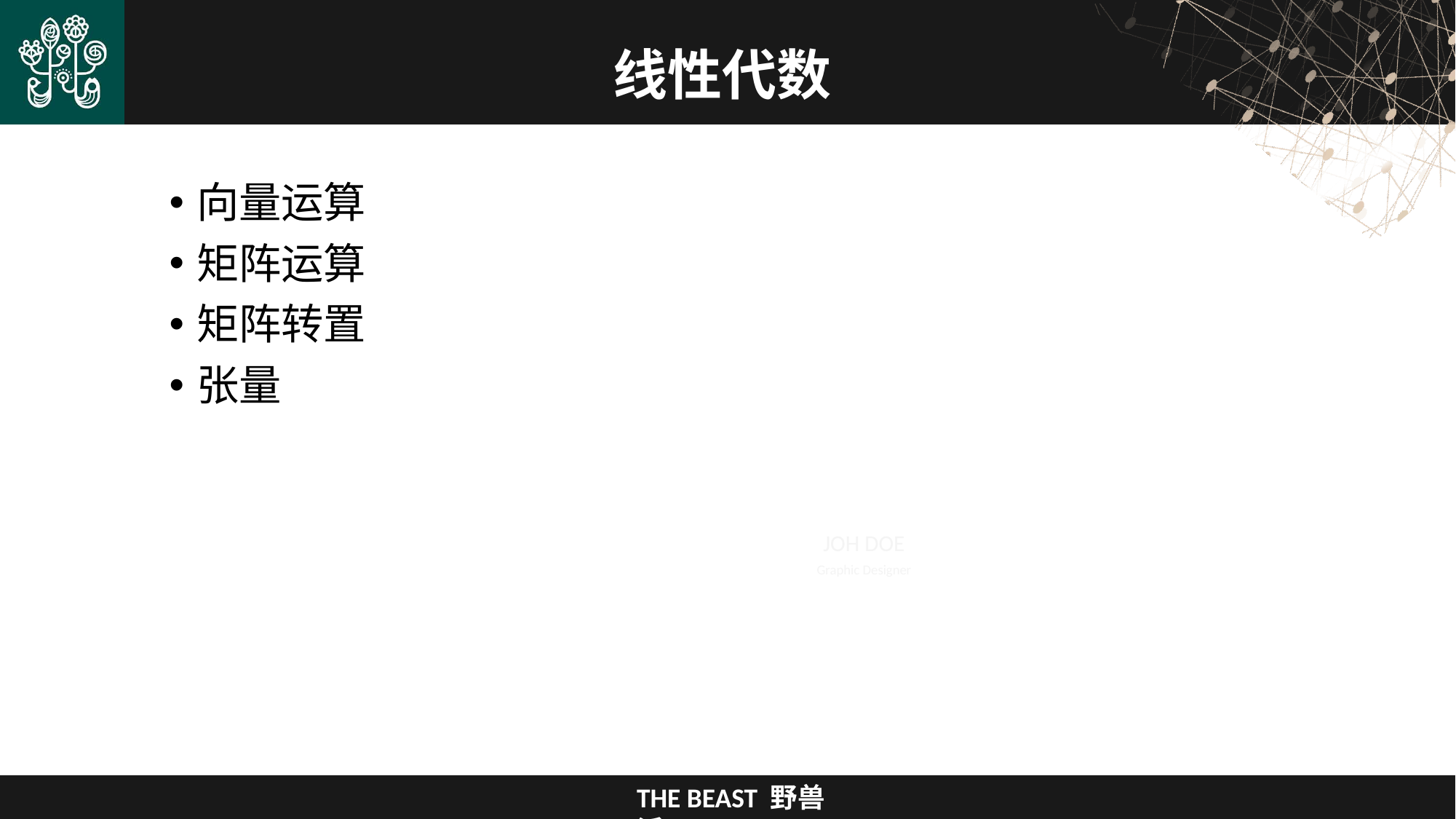

线性代数
向量运算
矩阵运算
矩阵转置
张量
JOH DOE
Graphic Designer